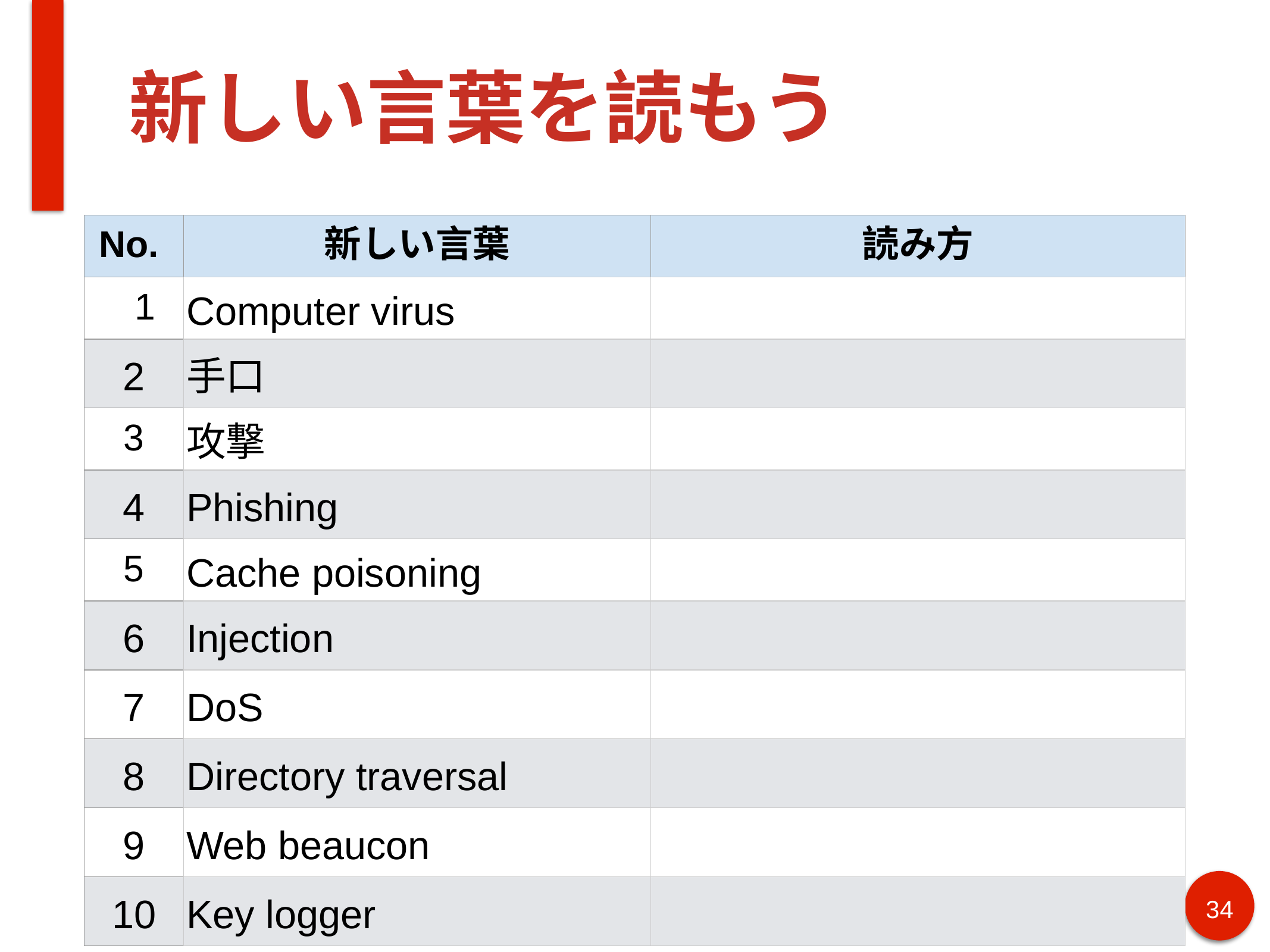

# 新しい言葉を読もう
| No. | 新しい言葉 | 読み方 |
| --- | --- | --- |
| 1 | Computer virus |  |
| 2 | 手口 |  |
| 3 | 攻撃 |  |
| 4 | Phishing |  |
| 5 | Cache poisoning |  |
| 6 | Injection |  |
| 7 | DoS |  |
| 8 | Directory traversal |  |
| 9 | Web beaucon |  |
| 10 | Key logger |  |
34